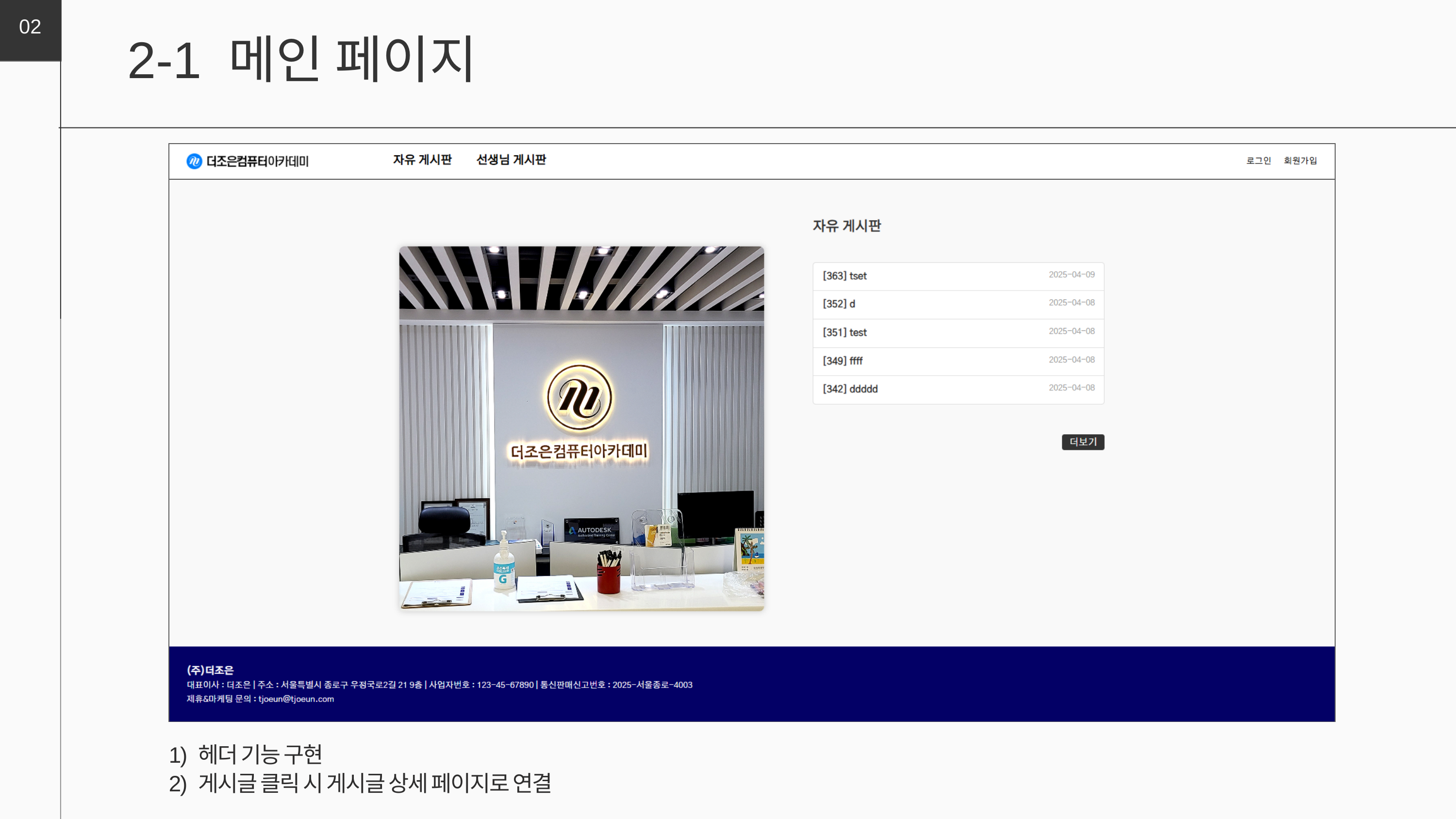

02

2-1 메인 페이지

1) 헤더 기능 구현
2) 게시글 클릭 시 게시글 상세 페이지로 연결